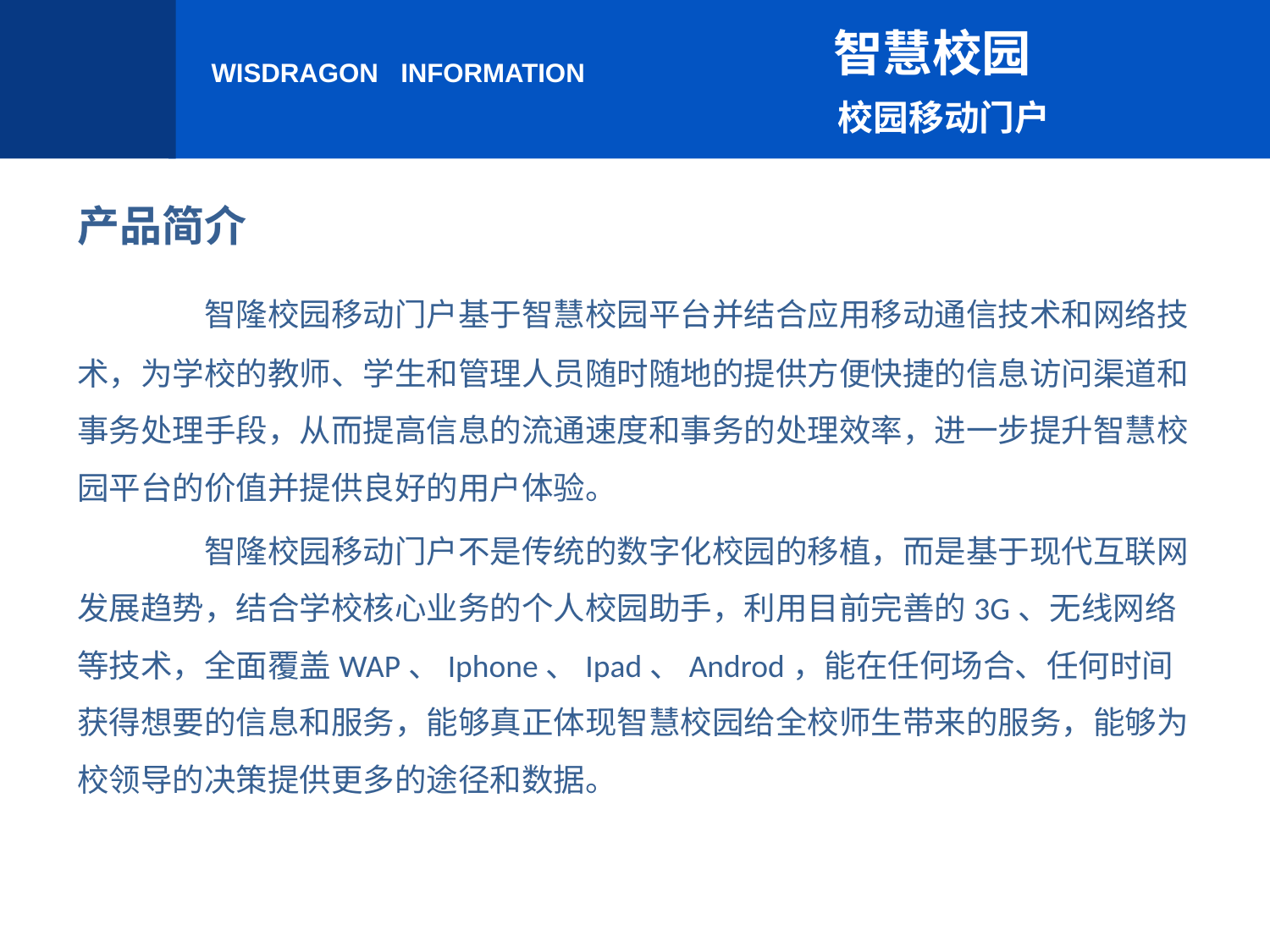

智慧校园
 校园移动门户
产品简介
	智隆校园移动门户基于智慧校园平台并结合应用移动通信技术和网络技术，为学校的教师、学生和管理人员随时随地的提供方便快捷的信息访问渠道和事务处理手段，从而提高信息的流通速度和事务的处理效率，进一步提升智慧校园平台的价值并提供良好的用户体验。
	智隆校园移动门户不是传统的数字化校园的移植，而是基于现代互联网发展趋势，结合学校核心业务的个人校园助手，利用目前完善的3G、无线网络等技术，全面覆盖WAP、Iphone、Ipad、Androd，能在任何场合、任何时间获得想要的信息和服务，能够真正体现智慧校园给全校师生带来的服务，能够为校领导的决策提供更多的途径和数据。